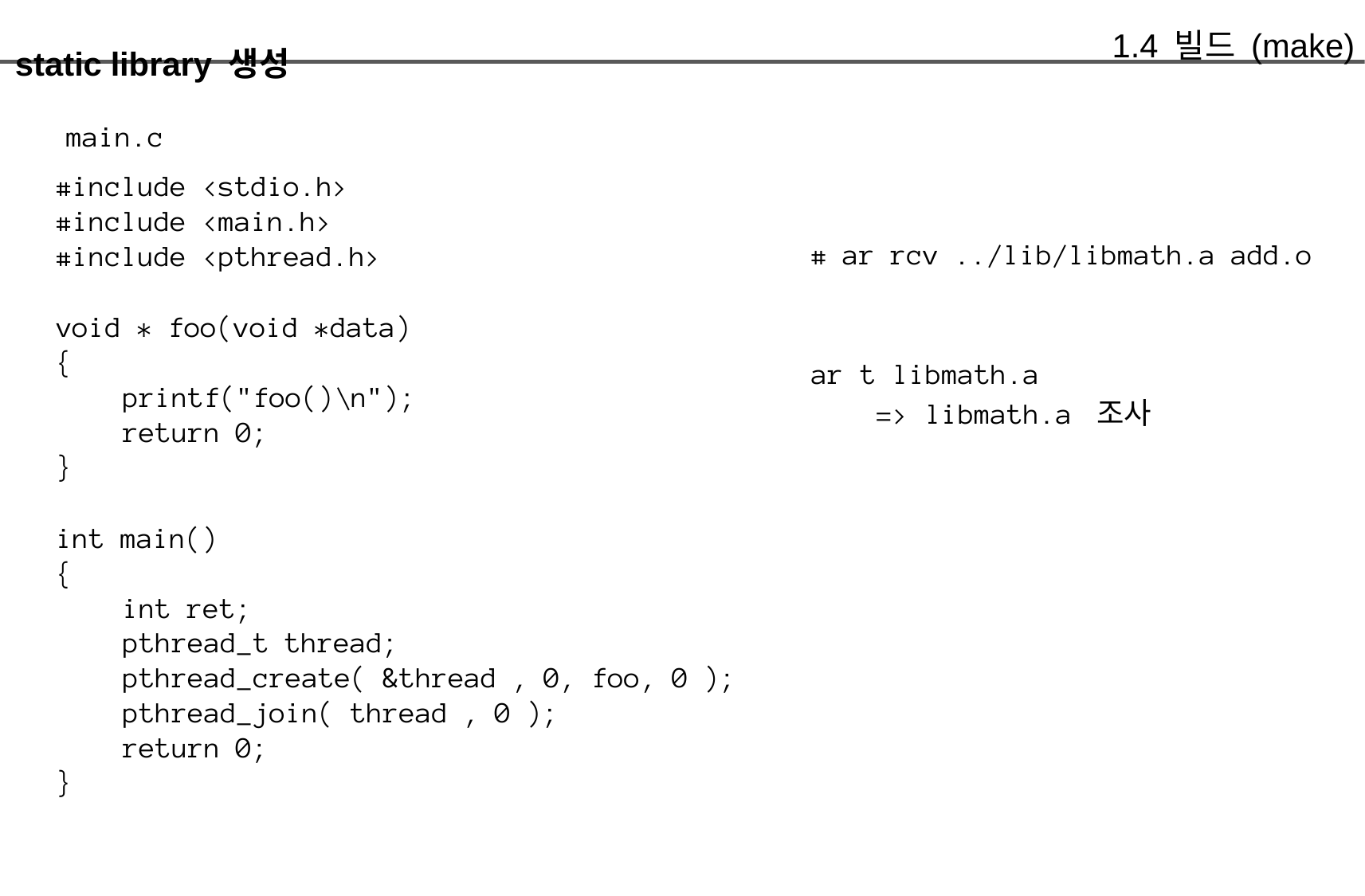

1.4 빌드 (make)

#  ar  rcv  ../lib/libmath.a  add.o

ar t libmath.a
    => libmath.a 조사
static library 생성

		main.c

	#include  <stdio.h>
	#include  <main.h>
	#include  <pthread.h>

	void  *  foo(void  *data)
	{
			printf("foo()\n");
			return  0;
	}

	int  main()
	{
			int  ret;
			pthread_t  thread;
			pthread_create(  &thread  ,  0,  foo,  0  );
			pthread_join(  thread  ,  0  );
			return  0;
	}